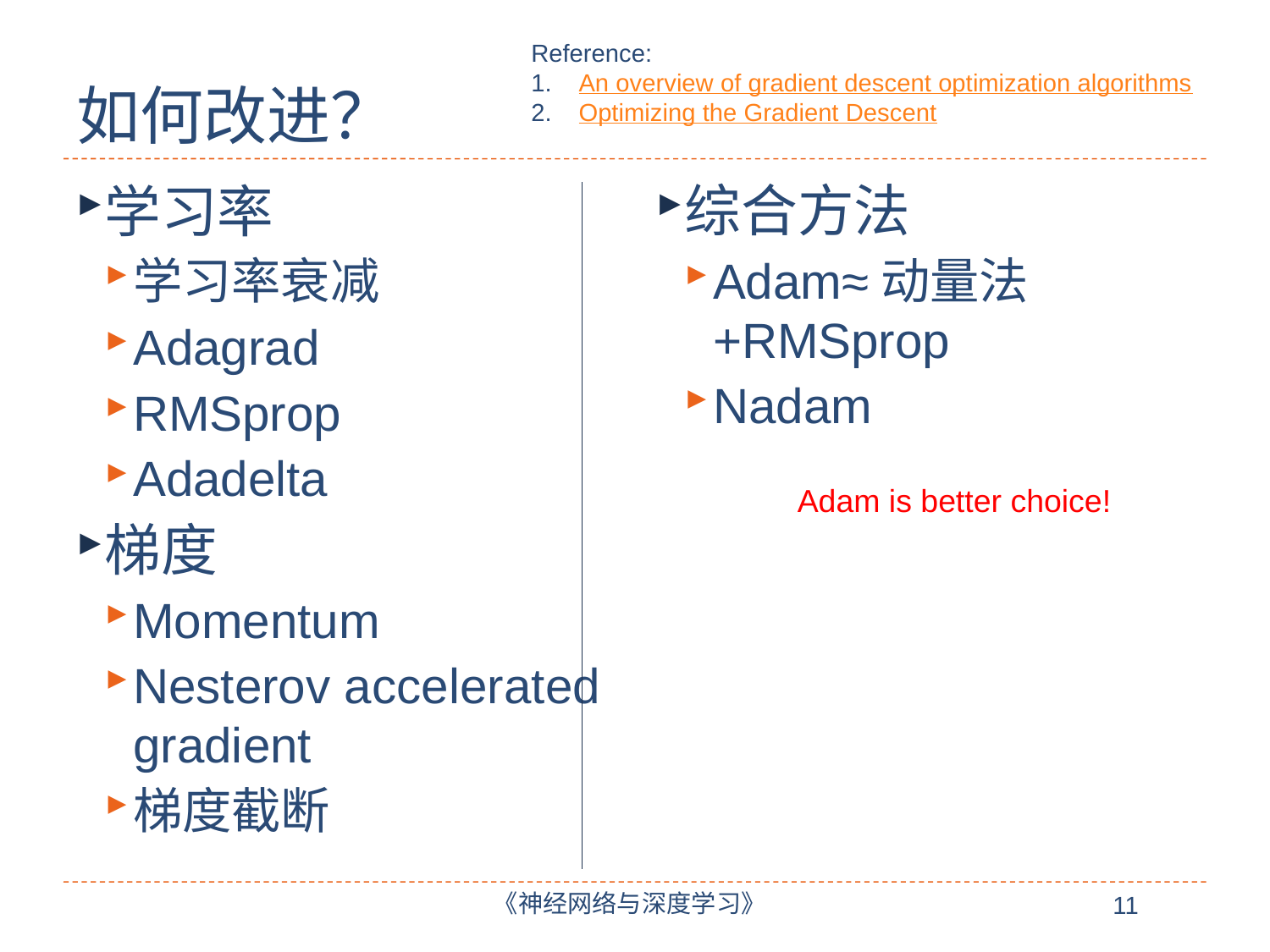

Reference:
An overview of gradient descent optimization algorithms
Optimizing the Gradient Descent

# 如何改进？
综合方法
Adam≈动量法+RMSprop
Nadam

学习率
学习率衰减
Adagrad
RMSprop
Adadelta
梯度
Momentum
Nesterov accelerated gradient
梯度截断
Adam is better choice!